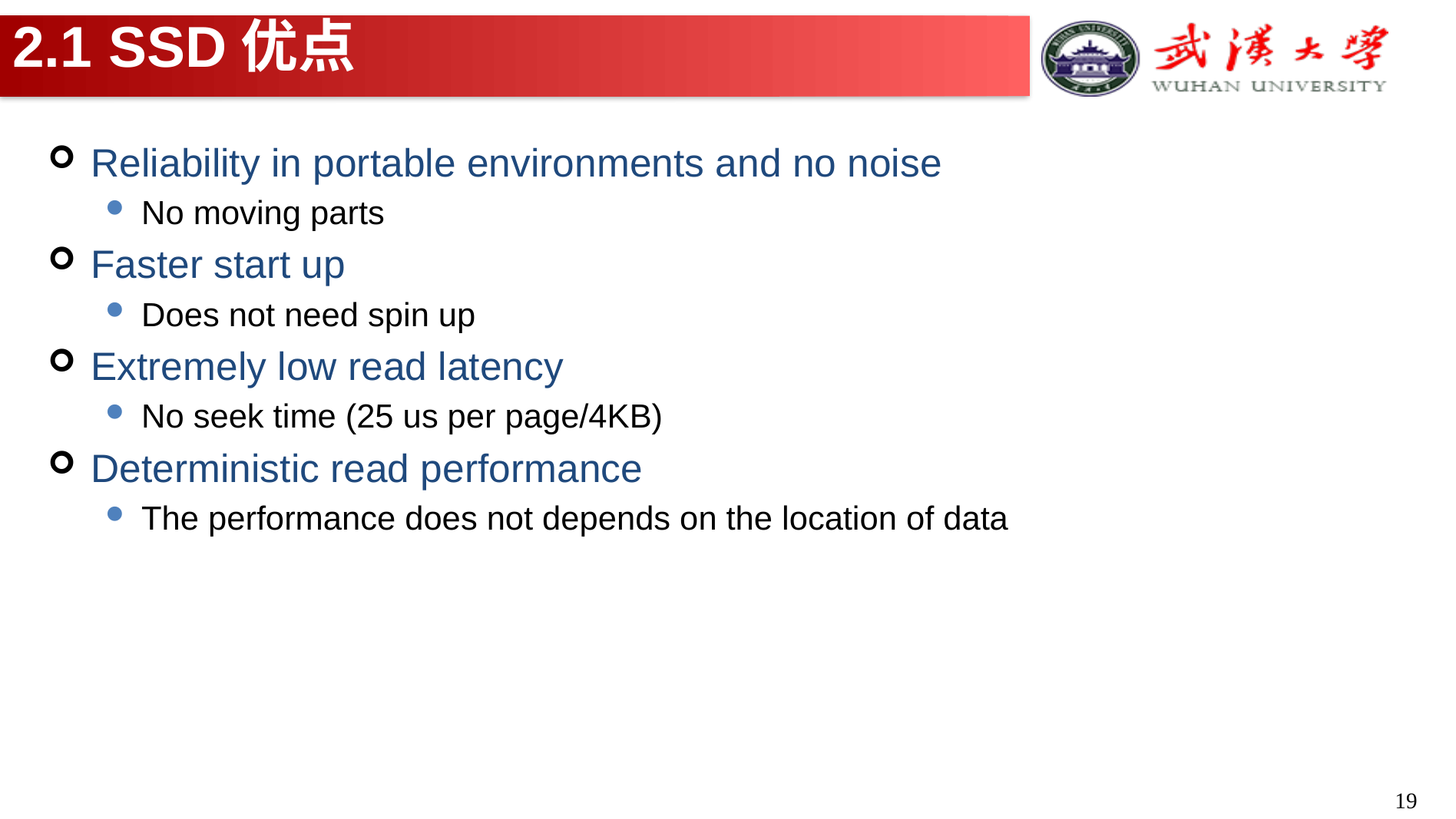

# 2.1 SSD优点
Reliability in portable environments and no noise
No moving parts
Faster start up
Does not need spin up
Extremely low read latency
No seek time (25 us per page/4KB)
Deterministic read performance
The performance does not depends on the location of data